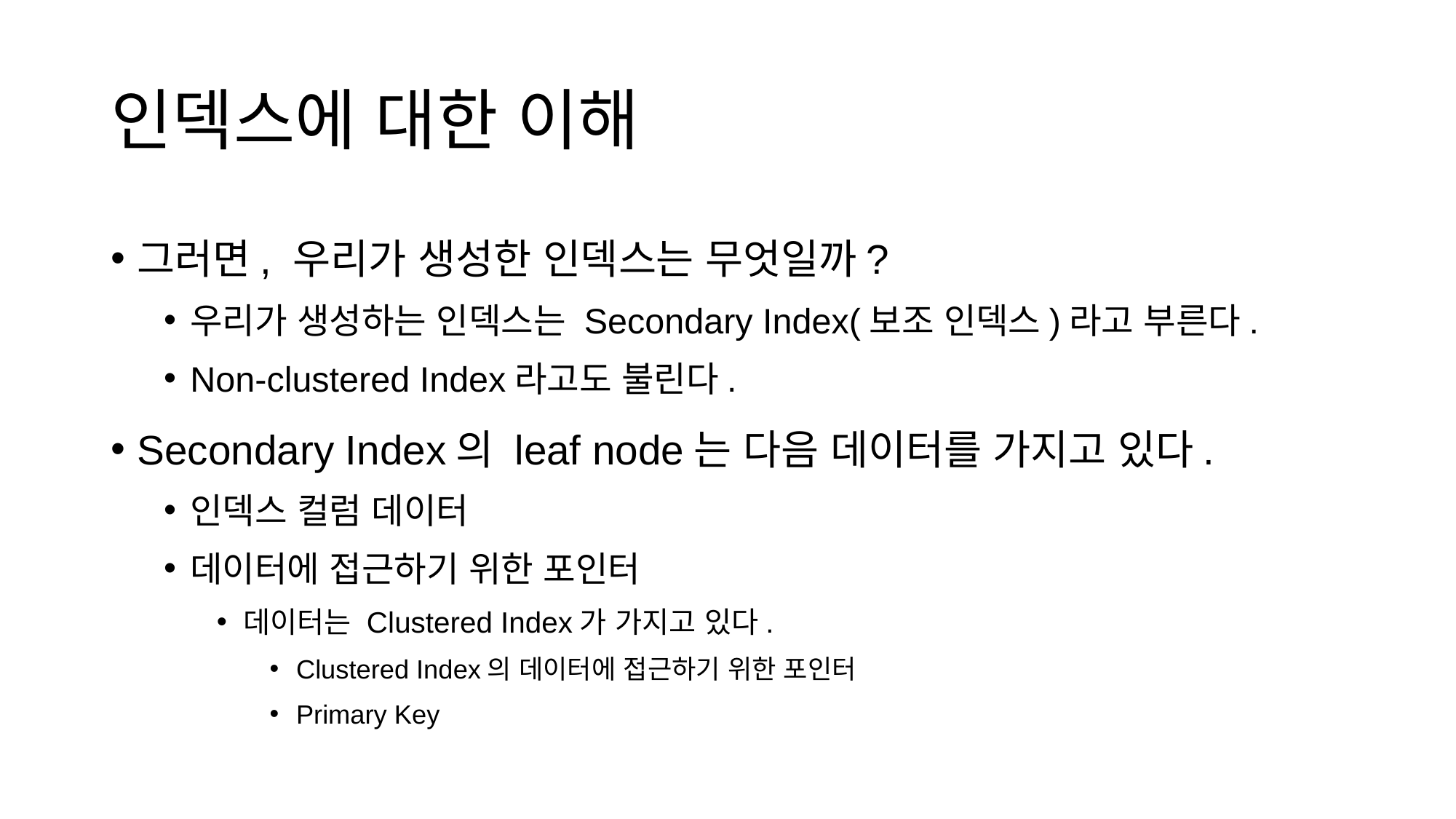

# 인덱스에 대한 이해
그러면, 우리가 생성한 인덱스는 무엇일까?
우리가 생성하는 인덱스는 Secondary Index(보조 인덱스)라고 부른다.
Non-clustered Index라고도 불린다.
Secondary Index의 leaf node는 다음 데이터를 가지고 있다.
인덱스 컬럼 데이터
데이터에 접근하기 위한 포인터
데이터는 Clustered Index가 가지고 있다.
Clustered Index의 데이터에 접근하기 위한 포인터
Primary Key